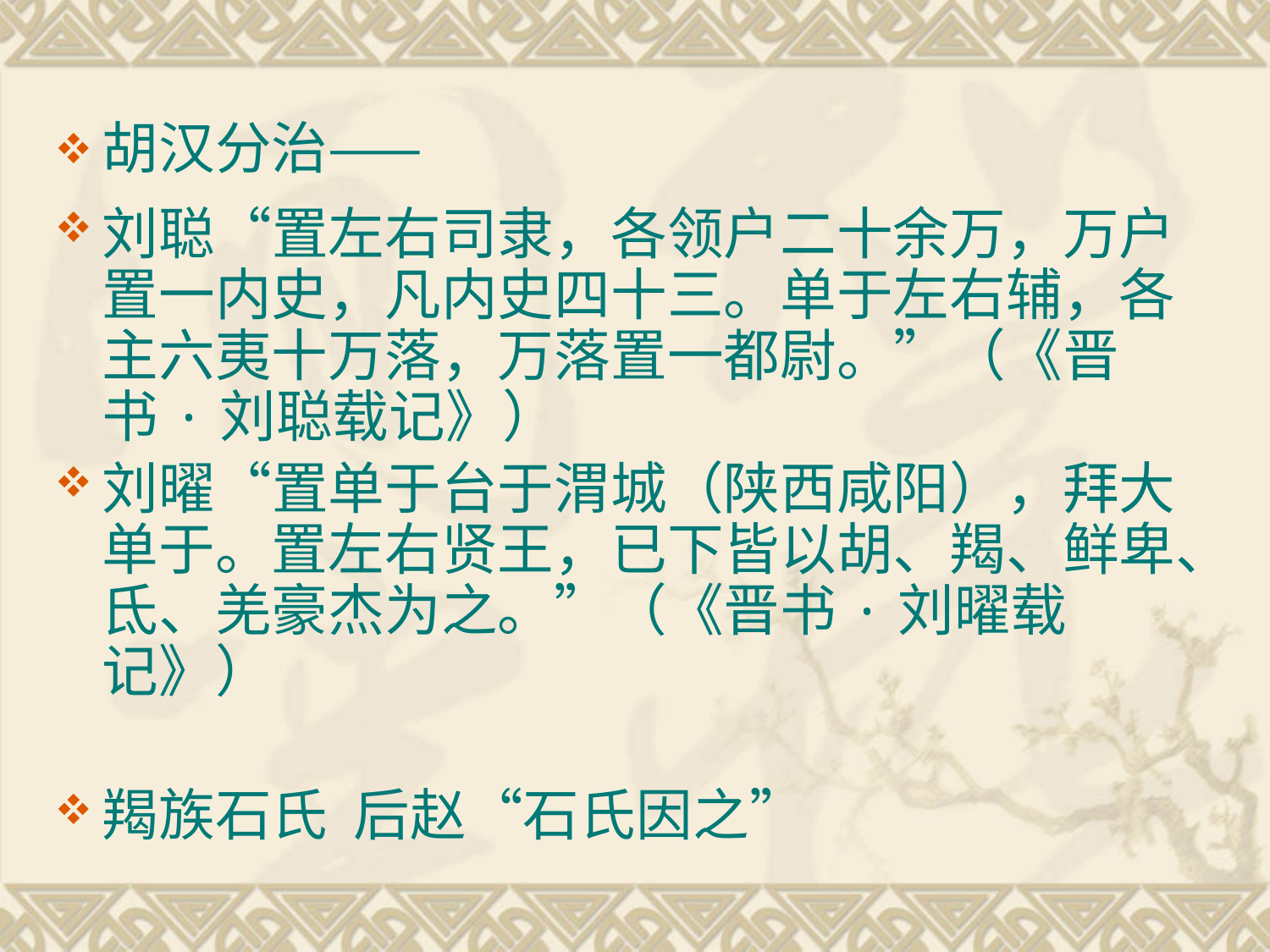

胡汉分治——
刘聪“置左右司隶，各领户二十余万，万户置一内史，凡内史四十三。单于左右辅，各主六夷十万落，万落置一都尉。”（《晋书·刘聪载记》）
刘曜“置单于台于渭城（陕西咸阳），拜大单于。置左右贤王，已下皆以胡、羯、鲜卑、氐、羌豪杰为之。”（《晋书·刘曜载记》）

羯族石氏  后赵“石氏因之”